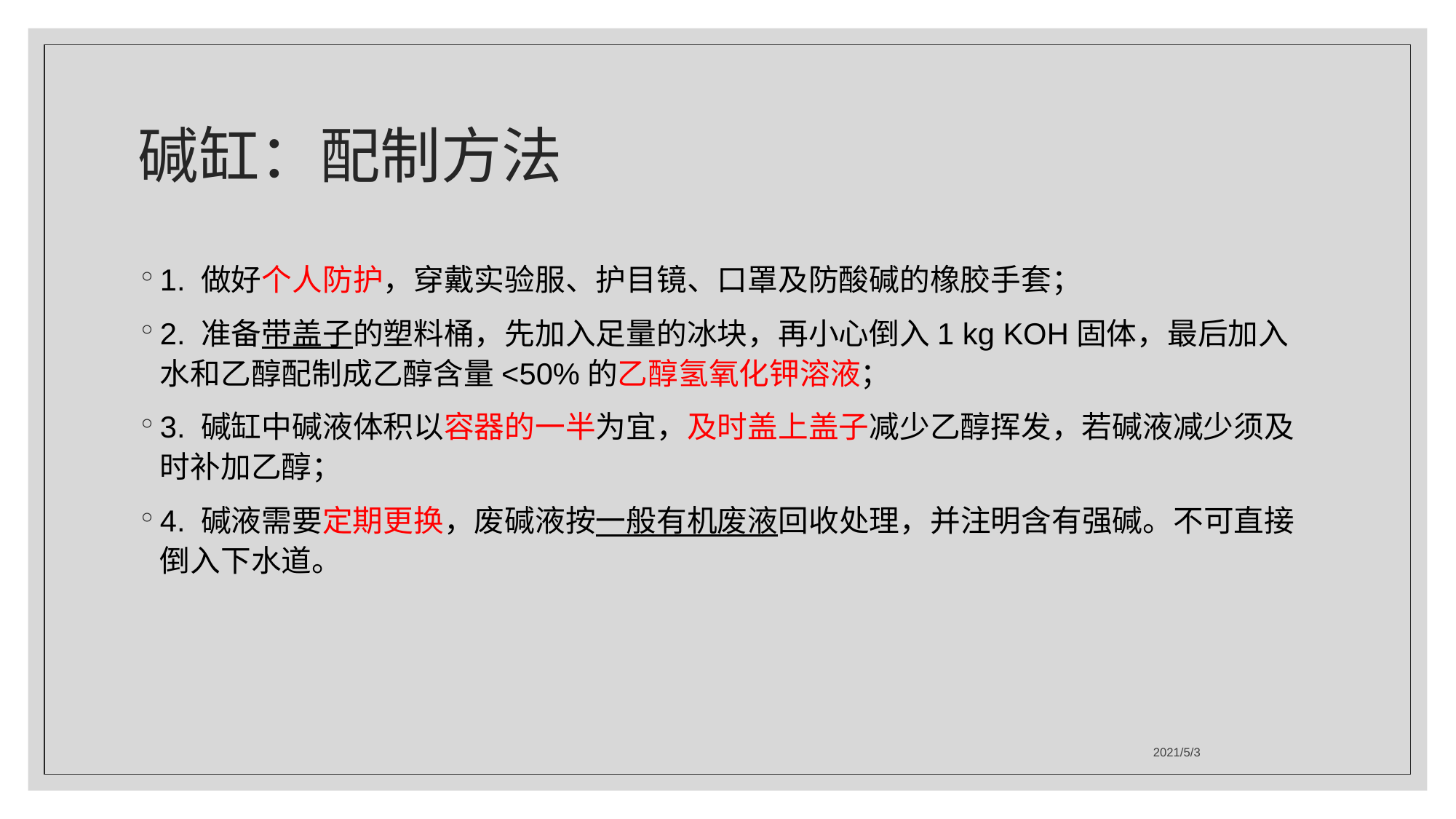

# 碱缸：配制方法
1. 做好个人防护，穿戴实验服、护目镜、口罩及防酸碱的橡胶手套；
2. 准备带盖子的塑料桶，先加入足量的冰块，再小心倒入1 kg KOH固体，最后加入水和乙醇配制成乙醇含量<50%的乙醇氢氧化钾溶液；
3. 碱缸中碱液体积以容器的一半为宜，及时盖上盖子减少乙醇挥发，若碱液减少须及时补加乙醇；
4. 碱液需要定期更换，废碱液按一般有机废液回收处理，并注明含有强碱。不可直接倒入下水道。

2021/5/3